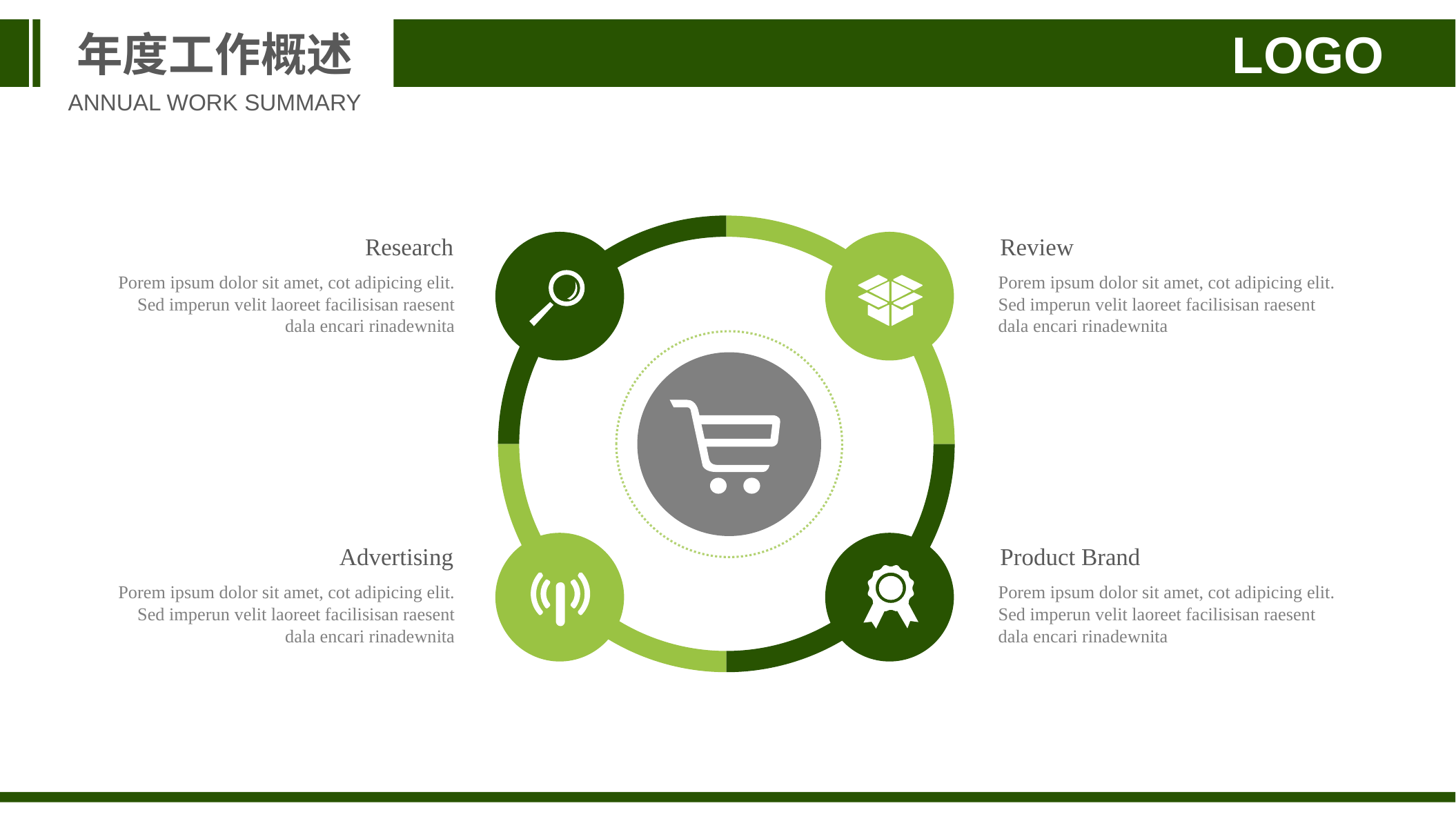

年度工作概述
LOGO
ANNUAL WORK SUMMARY

Research
Porem ipsum dolor sit amet, cot adipicing elit. Sed imperun velit laoreet facilisisan raesent dala encari rinadewnita
Review
Porem ipsum dolor sit amet, cot adipicing elit. Sed imperun velit laoreet facilisisan raesent dala encari rinadewnita

Advertising
Porem ipsum dolor sit amet, cot adipicing elit. Sed imperun velit laoreet facilisisan raesent dala encari rinadewnita
Product Brand
Porem ipsum dolor sit amet, cot adipicing elit. Sed imperun velit laoreet facilisisan raesent dala encari rinadewnita